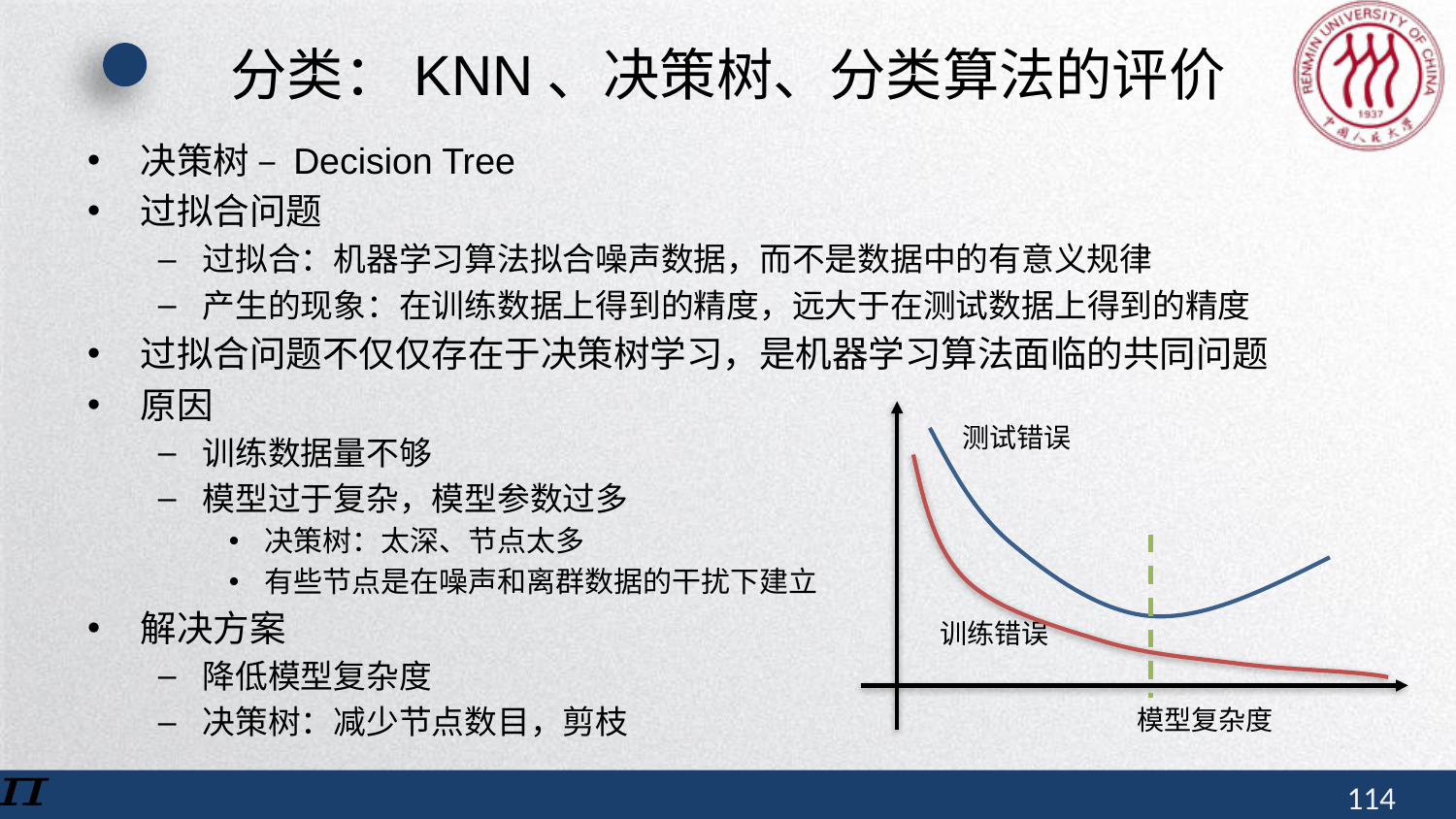

# 分类：KNN、决策树、分类算法的评价
决策树 – Decision Tree
过拟合问题
过拟合：机器学习算法拟合噪声数据，而不是数据中的有意义规律
产生的现象：在训练数据上得到的精度，远大于在测试数据上得到的精度
过拟合问题不仅仅存在于决策树学习，是机器学习算法面临的共同问题
原因
训练数据量不够
模型过于复杂，模型参数过多
决策树：太深、节点太多
有些节点是在噪声和离群数据的干扰下建立
解决方案
降低模型复杂度
决策树：减少节点数目，剪枝

测试错误

训练错误
模型复杂度